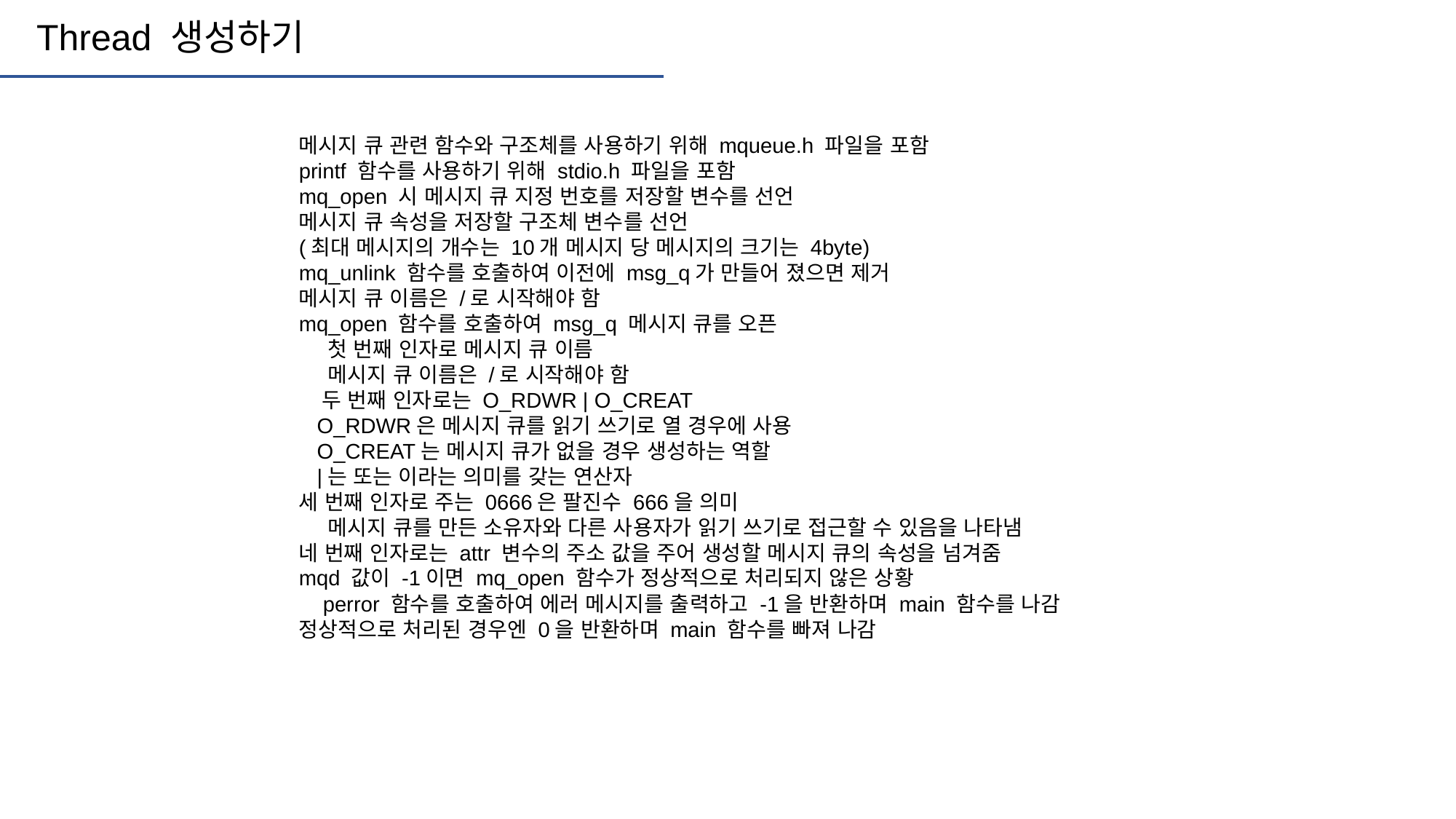

Thread 생성하기
메시지 큐 관련 함수와 구조체를 사용하기 위해 mqueue.h 파일을 포함
printf 함수를 사용하기 위해 stdio.h 파일을 포함
mq_open 시 메시지 큐 지정 번호를 저장할 변수를 선언
메시지 큐 속성을 저장할 구조체 변수를 선언
(최대 메시지의 개수는 10개 메시지 당 메시지의 크기는 4byte)
mq_unlink 함수를 호출하여 이전에 msg_q가 만들어 졌으면 제거
메시지 큐 이름은 /로 시작해야 함
mq_open 함수를 호출하여 msg_q 메시지 큐를 오픈
    첫 번째 인자로 메시지 큐 이름
    메시지 큐 이름은 /로 시작해야 함
   두 번째 인자로는 O_RDWR | O_CREAT
   O_RDWR은 메시지 큐를 읽기 쓰기로 열 경우에 사용
   O_CREAT는 메시지 큐가 없을 경우 생성하는 역할
   |는 또는 이라는 의미를 갖는 연산자
세 번째 인자로 주는 0666은 팔진수 666을 의미
    메시지 큐를 만든 소유자와 다른 사용자가 읽기 쓰기로 접근할 수 있음을 나타냄
네 번째 인자로는 attr 변수의 주소 값을 주어 생성할 메시지 큐의 속성을 넘겨줌
mqd 값이 -1이면 mq_open 함수가 정상적으로 처리되지 않은 상황
    perror 함수를 호출하여 에러 메시지를 출력하고 -1을 반환하며 main 함수를 나감
정상적으로 처리된 경우엔 0을 반환하며 main 함수를 빠져 나감